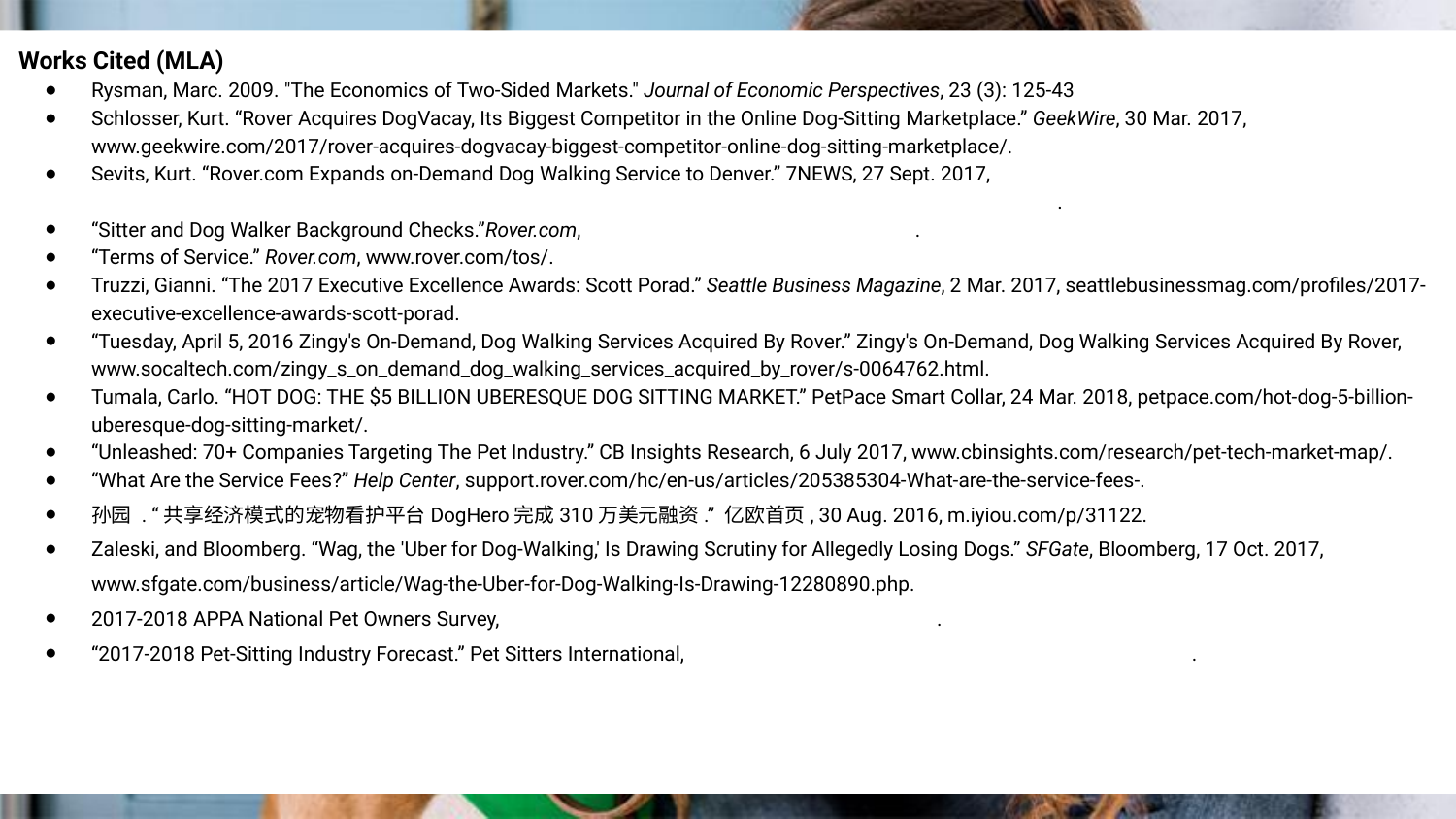

Works Cited (MLA)
Rysman, Marc. 2009. "The Economics of Two-Sided Markets." Journal of Economic Perspectives, 23 (3): 125-43
Schlosser, Kurt. “Rover Acquires DogVacay, Its Biggest Competitor in the Online Dog-Sitting Marketplace.” GeekWire, 30 Mar. 2017, www.geekwire.com/2017/rover-acquires-dogvacay-biggest-competitor-online-dog-sitting-marketplace/.
Sevits, Kurt. “Rover.com Expands on-Demand Dog Walking Service to Denver.” 7NEWS, 27 Sept. 2017, www.thedenverchannel.com/news/local-news/rovercom-expands-on-demand-dog-walking-service-to-denver.
“Sitter and Dog Walker Background Checks.”Rover.com, www.rover.com/background-checks/.
“Terms of Service.” Rover.com, www.rover.com/tos/.
Truzzi, Gianni. “The 2017 Executive Excellence Awards: Scott Porad.” Seattle Business Magazine, 2 Mar. 2017, seattlebusinessmag.com/profiles/2017-executive-excellence-awards-scott-porad.
“Tuesday, April 5, 2016 Zingy's On-Demand, Dog Walking Services Acquired By Rover.” Zingy's On-Demand, Dog Walking Services Acquired By Rover, www.socaltech.com/zingy_s_on_demand_dog_walking_services_acquired_by_rover/s-0064762.html.
Tumala, Carlo. “HOT DOG: THE $5 BILLION UBERESQUE DOG SITTING MARKET.” PetPace Smart Collar, 24 Mar. 2018, petpace.com/hot-dog-5-billion-uberesque-dog-sitting-market/.
“Unleashed: 70+ Companies Targeting The Pet Industry.” CB Insights Research, 6 July 2017, www.cbinsights.com/research/pet-tech-market-map/.
“What Are the Service Fees?” Help Center, support.rover.com/hc/en-us/articles/205385304-What-are-the-service-fees-.
孙园 . “共享经济模式的宠物看护平台DogHero完成310万美元融资.” 亿欧首页, 30 Aug. 2016, m.iyiou.com/p/31122.
Zaleski, and Bloomberg. “Wag, the 'Uber for Dog-Walking,' Is Drawing Scrutiny for Allegedly Losing Dogs.” SFGate, Bloomberg, 17 Oct. 2017, www.sfgate.com/business/article/Wag-the-Uber-for-Dog-Walking-Is-Drawing-12280890.php.
2017-2018 APPA National Pet Owners Survey, www.americanpetproducts.org/pubs_survey.asp.
“2017-2018 Pet-Sitting Industry Forecast.” Pet Sitters International, www.petsit.com/2017-2018-pet-sitting-industry-forecast.